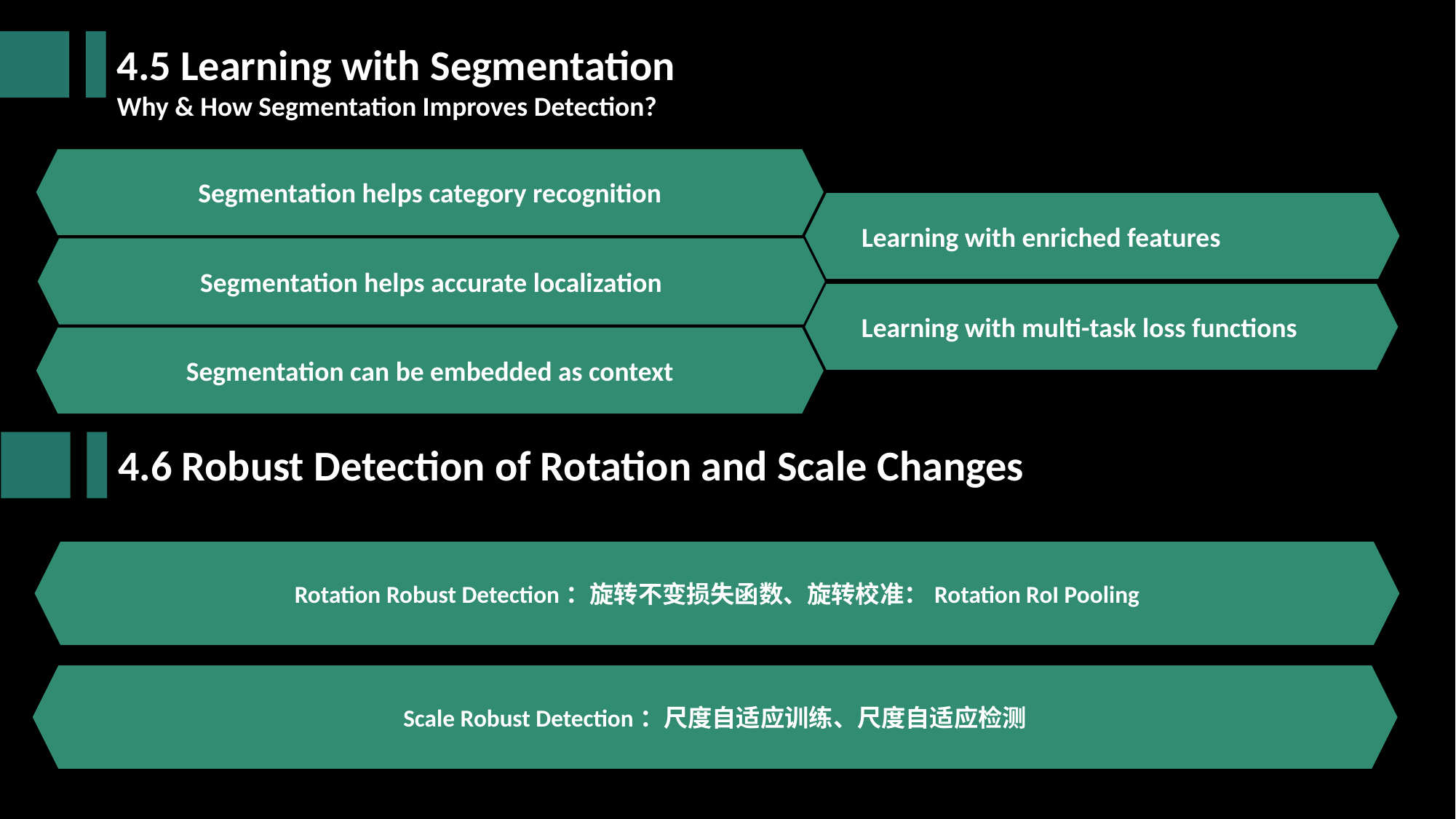

4.5 Learning with Segmentation
Why & How Segmentation Improves Detection?

Segmentation helps category recognition
Learning with enriched features
Segmentation helps accurate localization
Learning with multi-task loss functions
Segmentation can be embedded as context

4.6 Robust Detection of Rotation and Scale Changes
Rotation Robust Detection：旋转不变损失函数、旋转校准：Rotation RoI Pooling
Scale Robust Detection：尺度自适应训练、尺度自适应检测